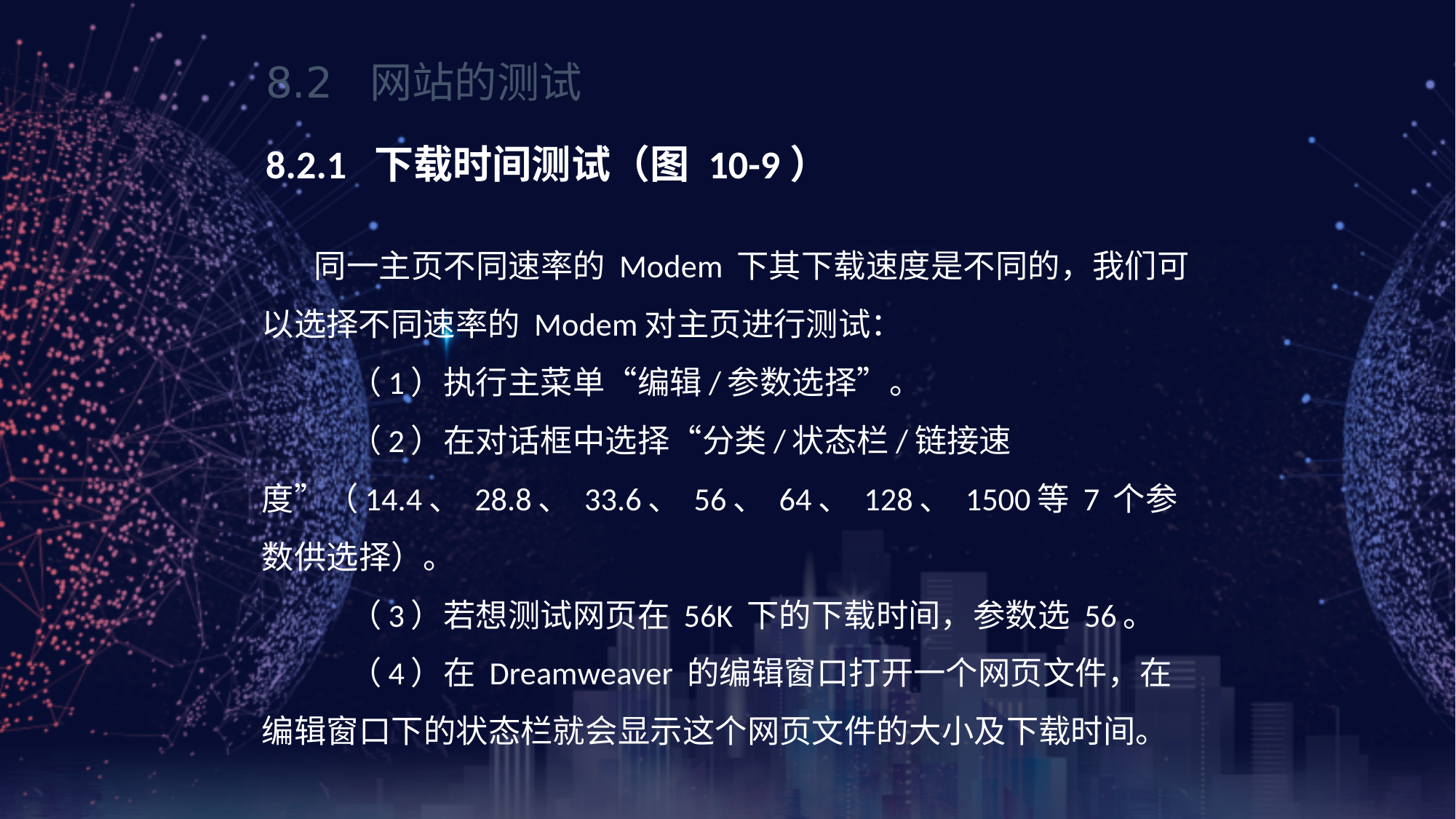

《网页设计与制作案例教程》（第3版）
8.2  网站的测试
8.2.1  下载时间测试（图 10-9）
同一主页不同速率的 Modem 下其下载速度是不同的，我们可以选择不同速率的 Modem对主页进行测试：
    （1）执行主菜单“编辑/参数选择”。
    （2）在对话框中选择“分类/状态栏/链接速度”（14.4、 28.8、 33.6、 56、 64、 128、 1500等 7 个参数供选择）。
    （3）若想测试网页在 56K 下的下载时间，参数选 56。
    （4）在 Dreamweaver 的编辑窗口打开一个网页文件，在编辑窗口下的状态栏就会显示这个网页文件的大小及下载时间。